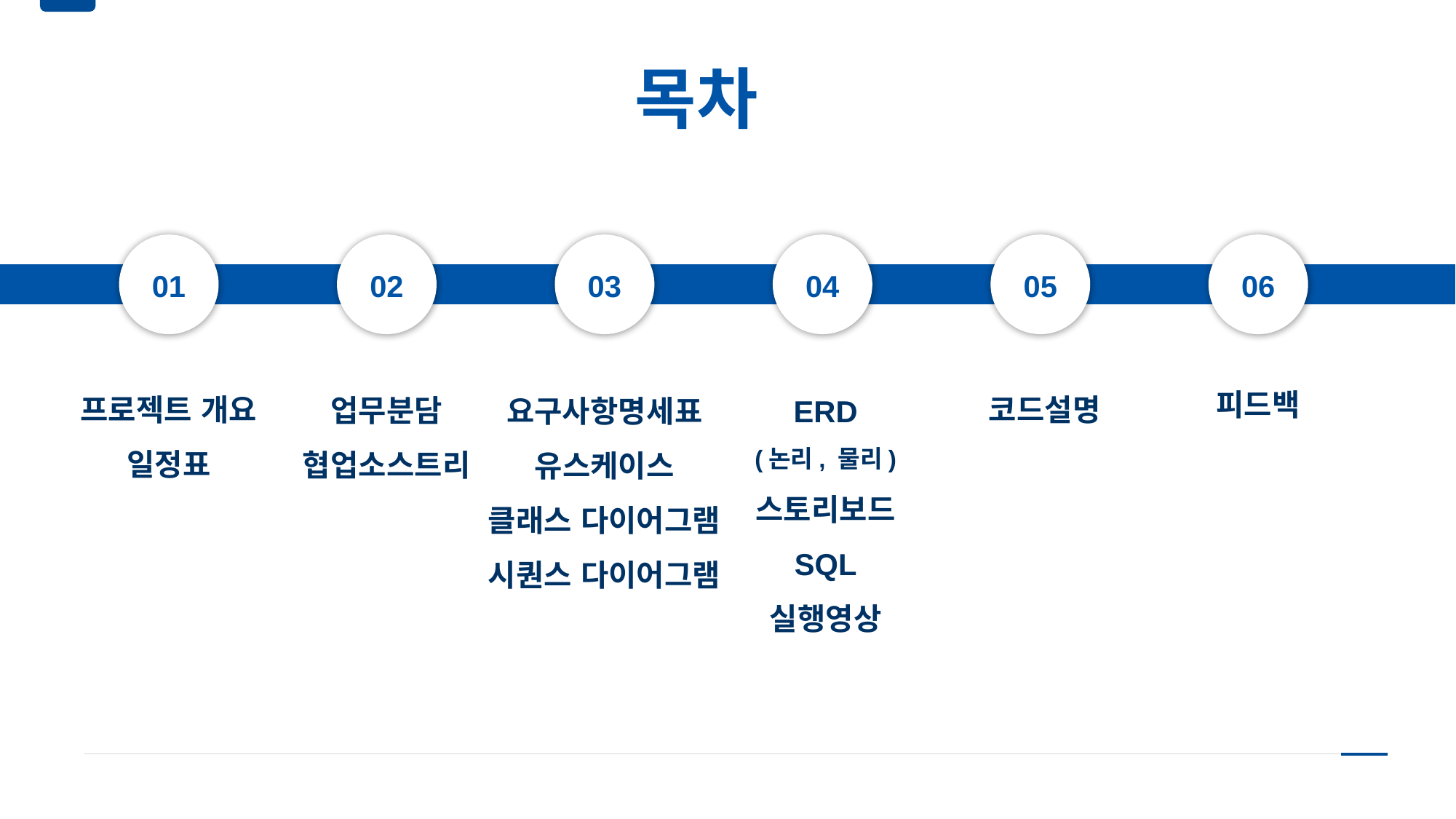

목차

01
02
03
04
05
06
피드백
프로젝트 개요
일정표
코드설명
업무분담
협업소스트리

ERD
(논리, 물리)
스토리보드
SQL
실행영상
요구사항명세표
유스케이스
클래스 다이어그램
시퀀스 다이어그램